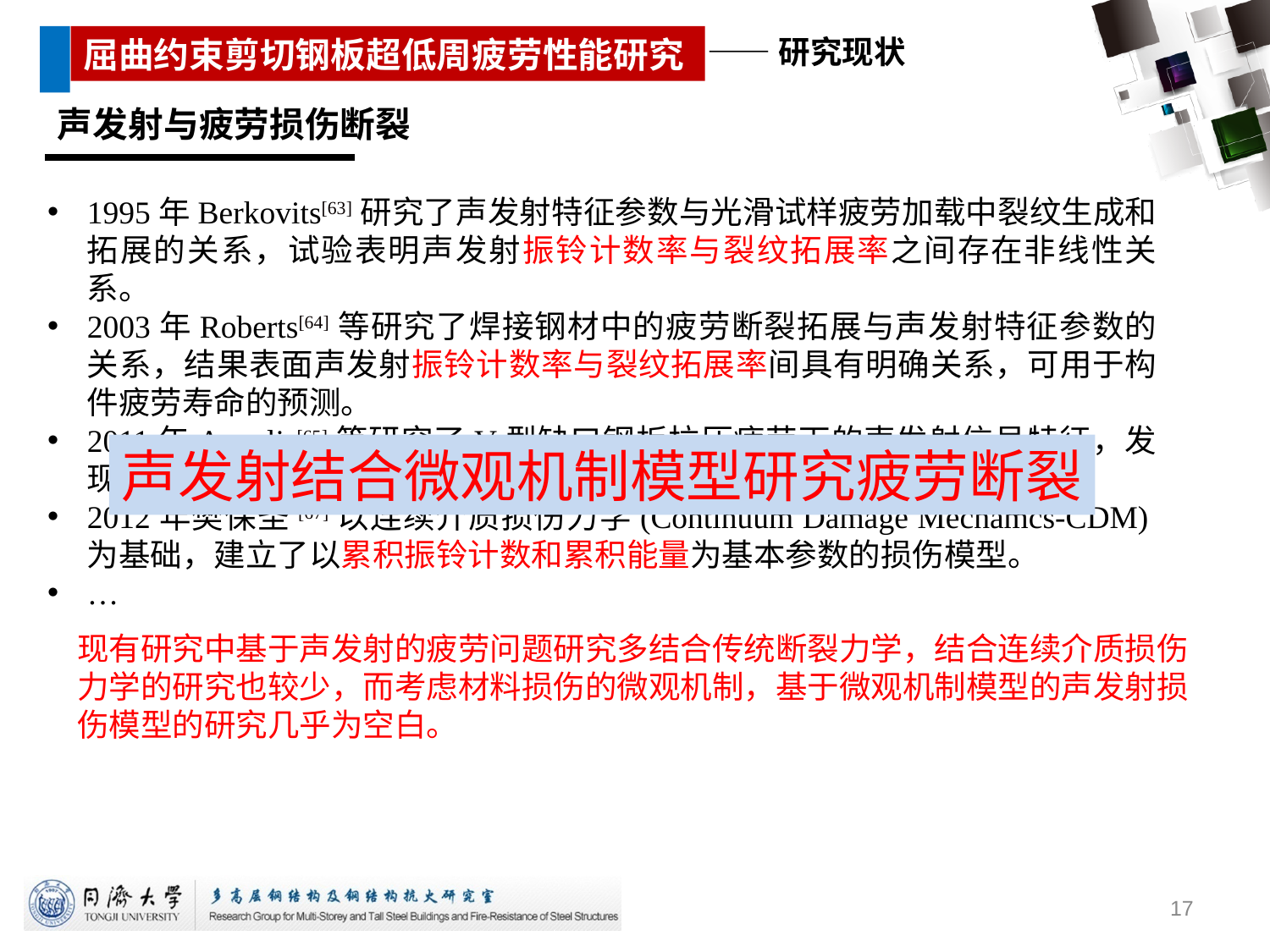

声发射与疲劳损伤断裂
1995年Berkovits[63]研究了声发射特征参数与光滑试样疲劳加载中裂纹生成和拓展的关系，试验表明声发射振铃计数率与裂纹拓展率之间存在非线性关系。
2003年Roberts[64]等研究了焊接钢材中的疲劳断裂拓展与声发射特征参数的关系，结果表面声发射振铃计数率与裂纹拓展率间具有明确关系，可用于构件疲劳寿命的预测。
2011年Aggelis[65]等研究了V型缺口钢板拉压疲劳下的声发射信号特征，发现了声发射能量和持续时间等参数随损伤累计而不断增加的规律。
2012年樊保圣[67]以连续介质损伤力学(Continuum Damage Mechamcs-CDM)为基础，建立了以累积振铃计数和累积能量为基本参数的损伤模型。
…
声发射结合微观机制模型研究疲劳断裂
现有研究中基于声发射的疲劳问题研究多结合传统断裂力学，结合连续介质损伤力学的研究也较少，而考虑材料损伤的微观机制，基于微观机制模型的声发射损伤模型的研究几乎为空白。
17